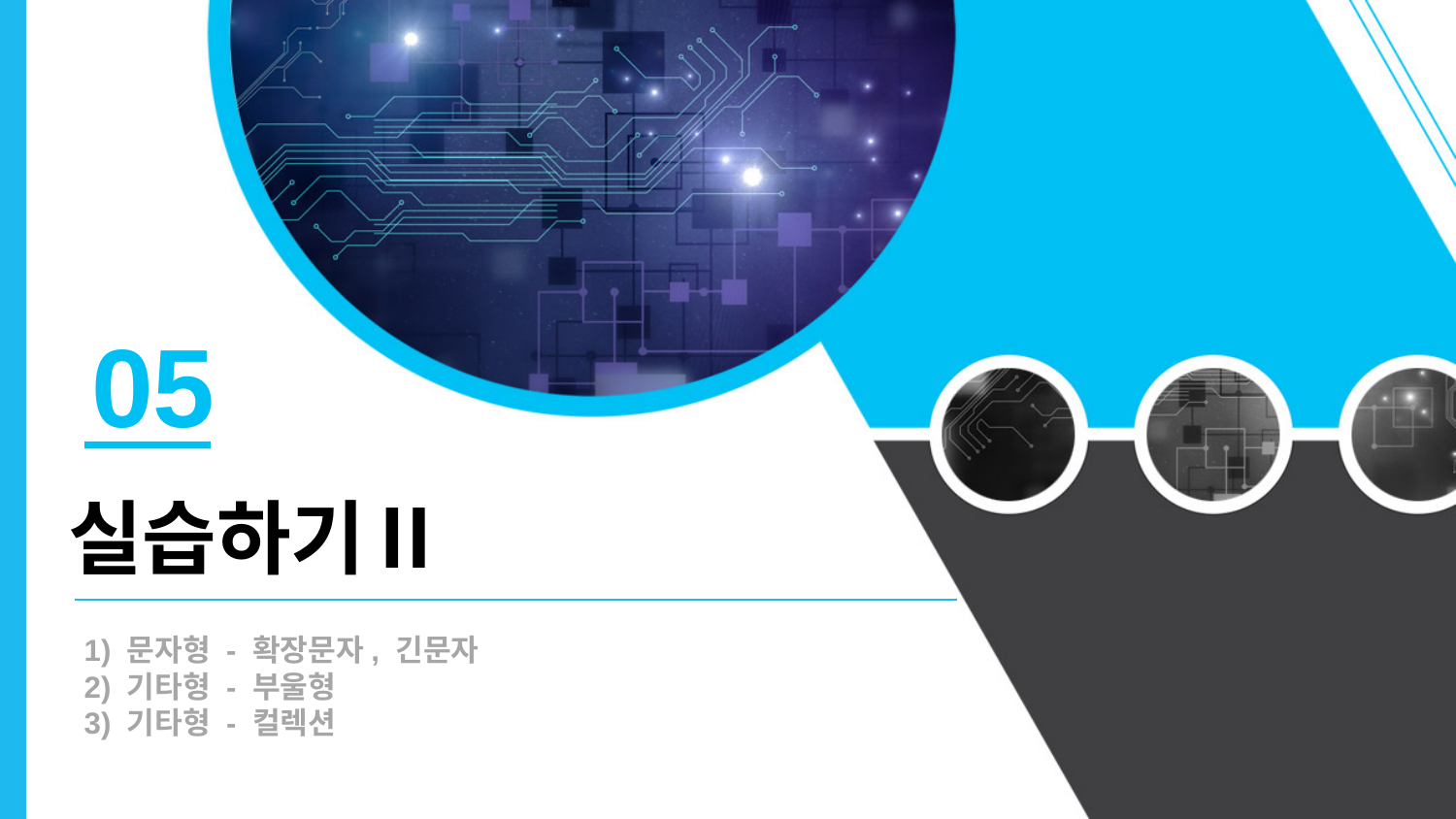

05

실습하기Ⅱ
1) 문자형 - 확장문자, 긴문자
2) 기타형 - 부울형
3) 기타형 - 컬렉션